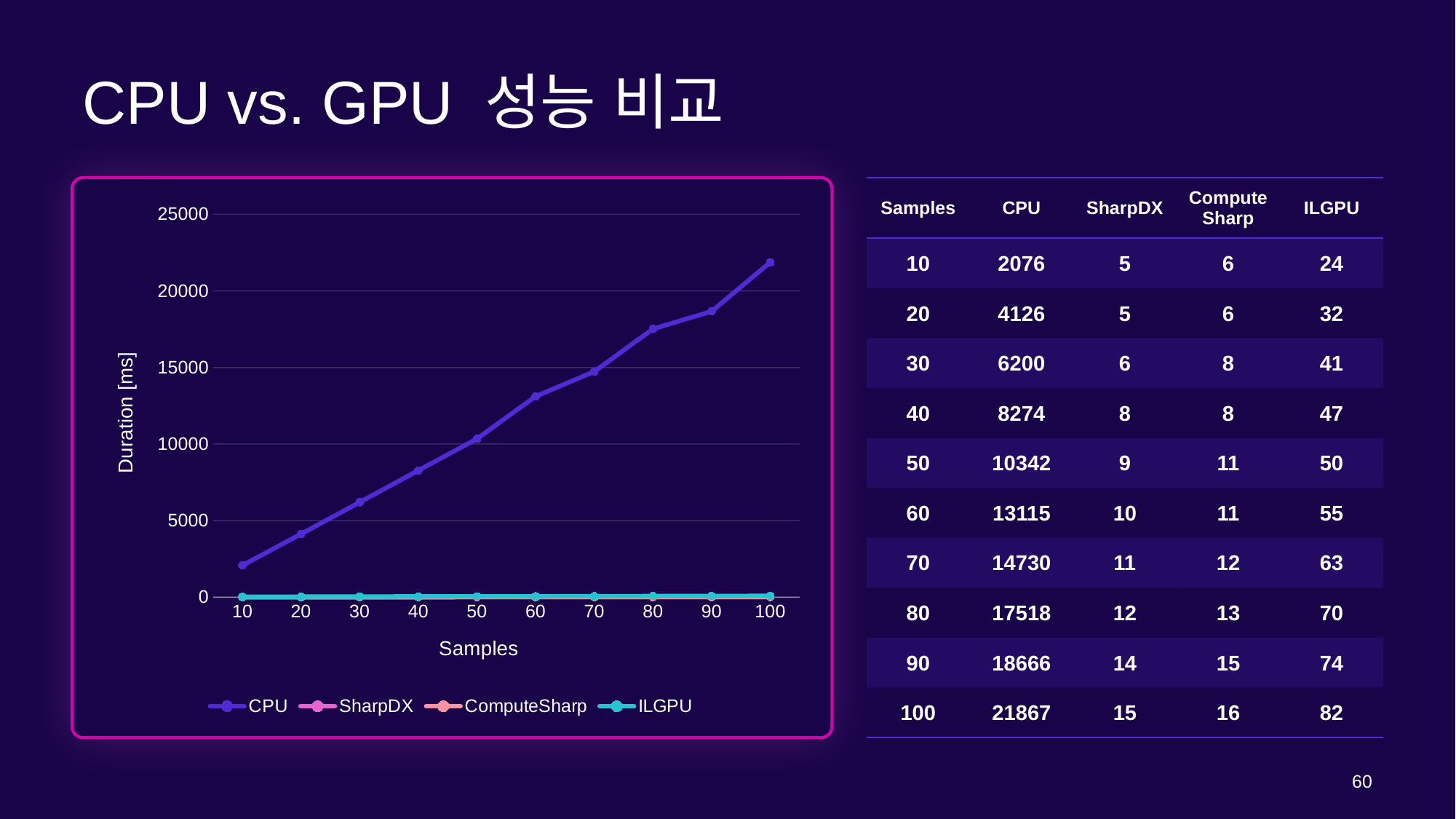

# CPU vs. GPU 성능 비교

| Samples | CPU | SharpDX | ComputeSharp | ILGPU |
| --- | --- | --- | --- | --- |
| 10 | 2076 | 5 | 6 | 24 |
| 20 | 4126 | 5 | 6 | 32 |
| 30 | 6200 | 6 | 8 | 41 |
| 40 | 8274 | 8 | 8 | 47 |
| 50 | 10342 | 9 | 11 | 50 |
| 60 | 13115 | 10 | 11 | 55 |
| 70 | 14730 | 11 | 12 | 63 |
| 80 | 17518 | 12 | 13 | 70 |
| 90 | 18666 | 14 | 15 | 74 |
| 100 | 21867 | 15 | 16 | 82 |

### Chart

| Category | CPU | SharpDX | ComputeSharp | ILGPU |
|---|---|---|---|---|
| 10 | 2076.0 | 5.0 | 6.0 | 24.0 |
| 20 | 4126.0 | 5.0 | 6.0 | 32.0 |
| 30 | 6200.0 | 6.0 | 8.0 | 41.0 |
| 40 | 8274.0 | 8.0 | 8.0 | 47.0 |
| 50 | 10342.0 | 9.0 | 11.0 | 50.0 |
| 60 | 13115.0 | 10.0 | 11.0 | 55.0 |
| 70 | 14730.0 | 11.0 | 12.0 | 63.0 |
| 80 | 17518.0 | 12.0 | 13.0 | 70.0 |
| 90 | 18666.0 | 14.0 | 15.0 | 74.0 |
| 100 | 21867.0 | 15.0 | 16.0 | 82.0 |
60